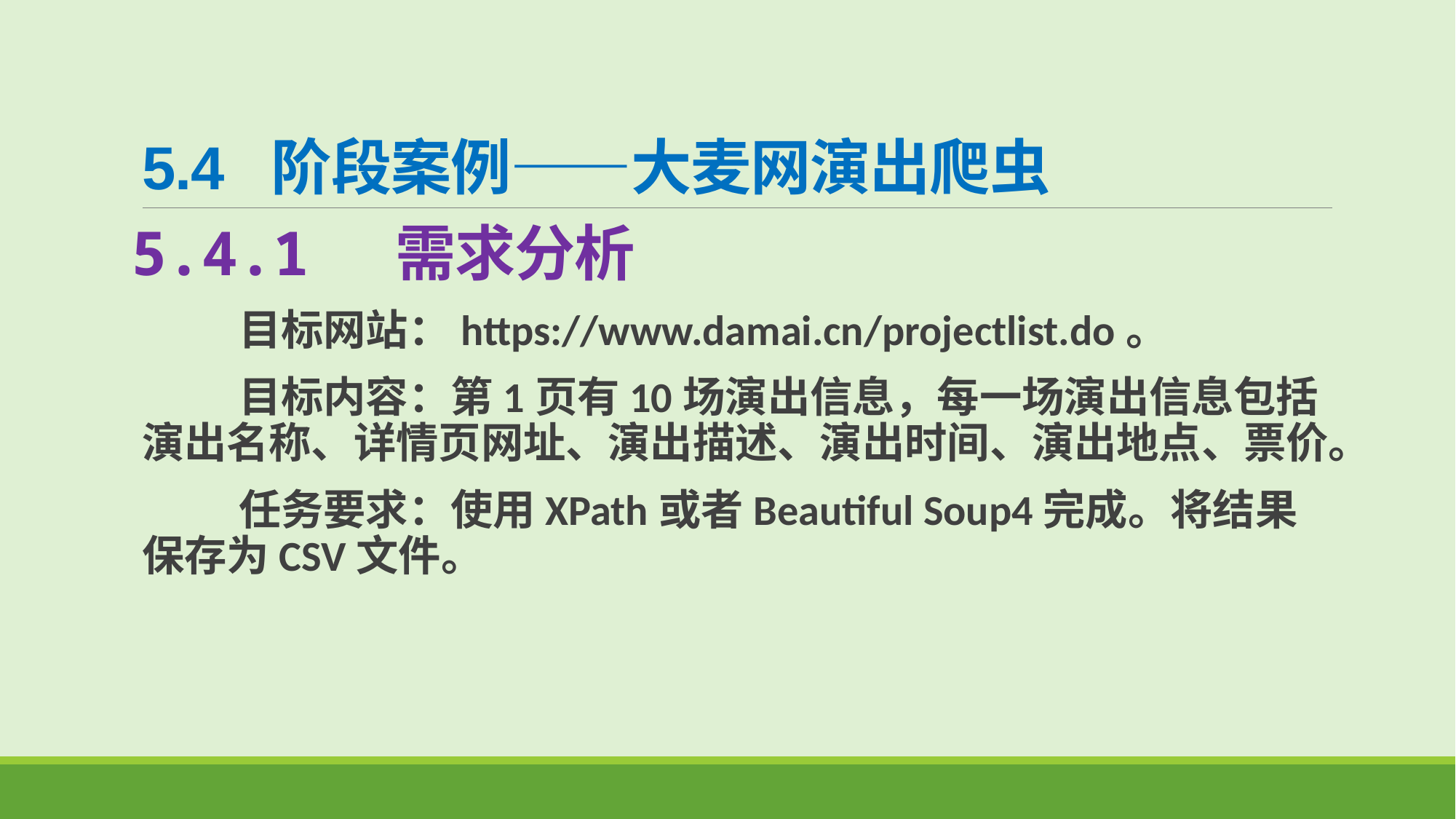

# 5.4  阶段案例——大麦网演出爬虫
5.4.1  需求分析
         目标网站：https://www.damai.cn/projectlist.do。
         目标内容：第1页有10场演出信息，每一场演出信息包括演出名称、详情页网址、演出描述、演出时间、演出地点、票价。
         任务要求：使用XPath或者Beautiful Soup4完成。将结果保存为CSV文件。